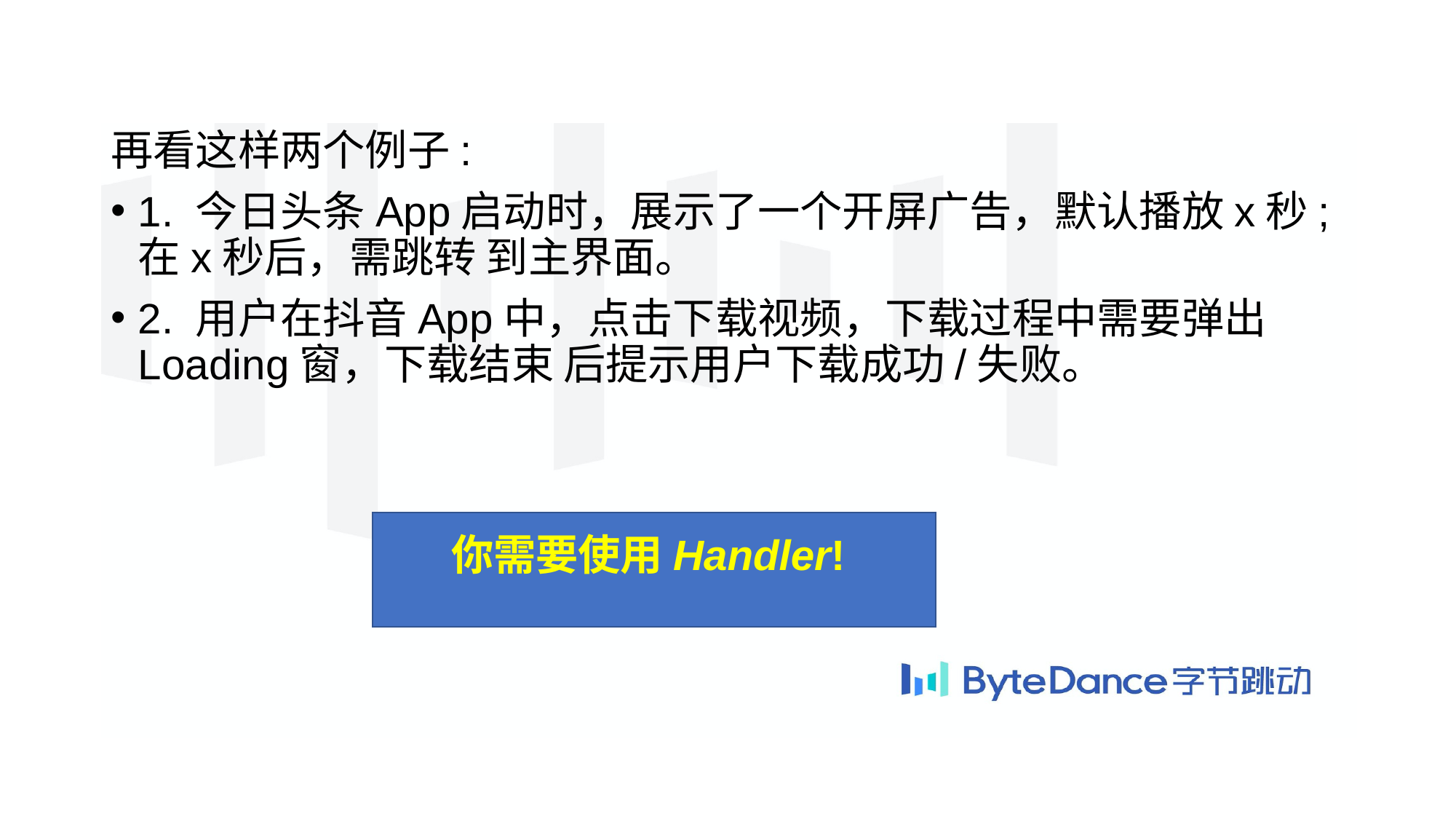

再看这样两个例子:
1. 今日头条App启动时，展示了一个开屏广告，默认播放x秒;在x秒后，需跳转 到主界面。
2. 用户在抖音App中，点击下载视频，下载过程中需要弹出Loading窗，下载结束 后提示用户下载成功/失败。

你需要使用Handler!